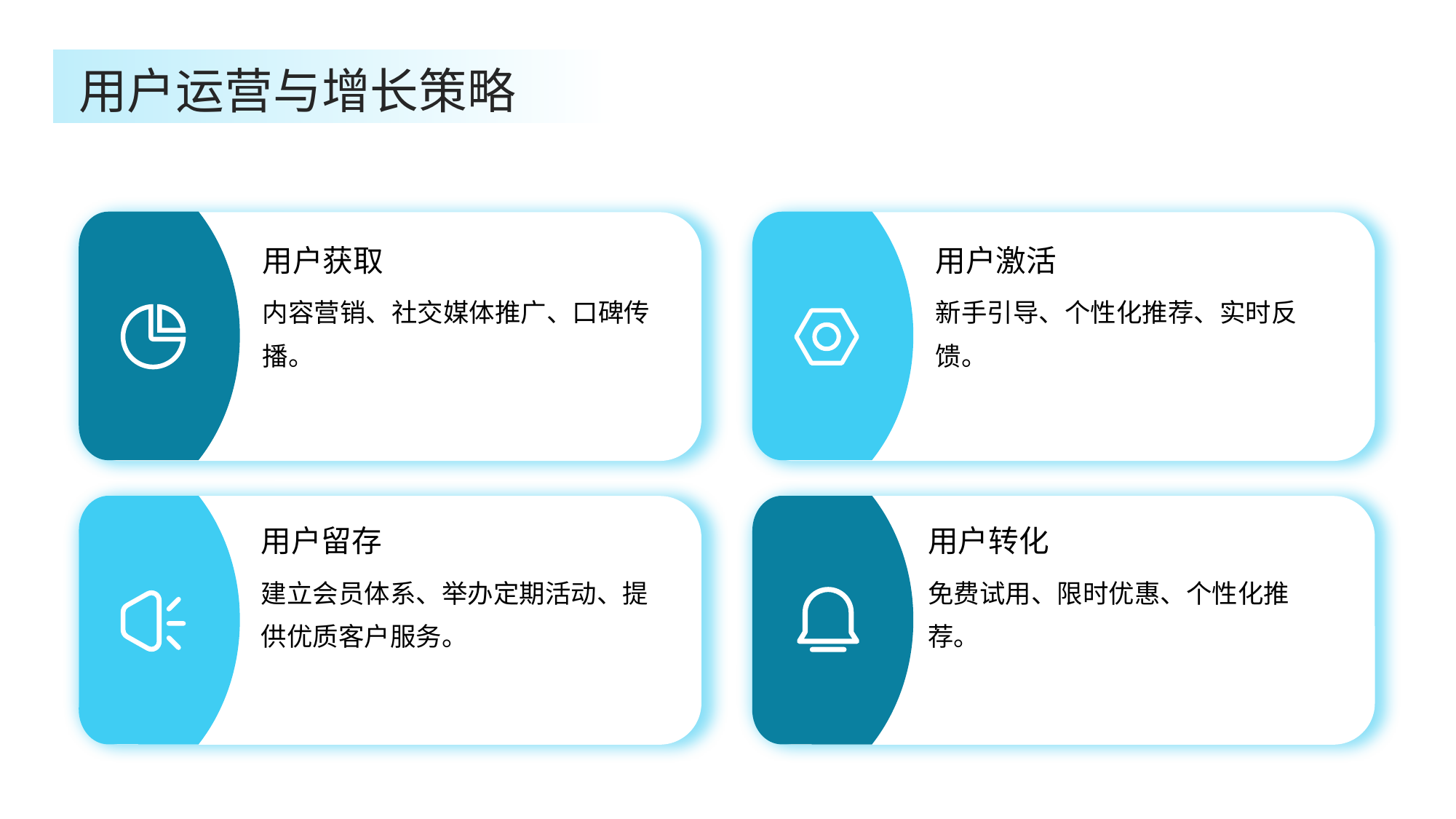

用户运营与增长策略

用户获取
用户激活
内容营销、社交媒体推广、口碑传播。
新手引导、个性化推荐、实时反馈。

用户留存
用户转化
建立会员体系、举办定期活动、提供优质客户服务。
免费试用、限时优惠、个性化推荐。